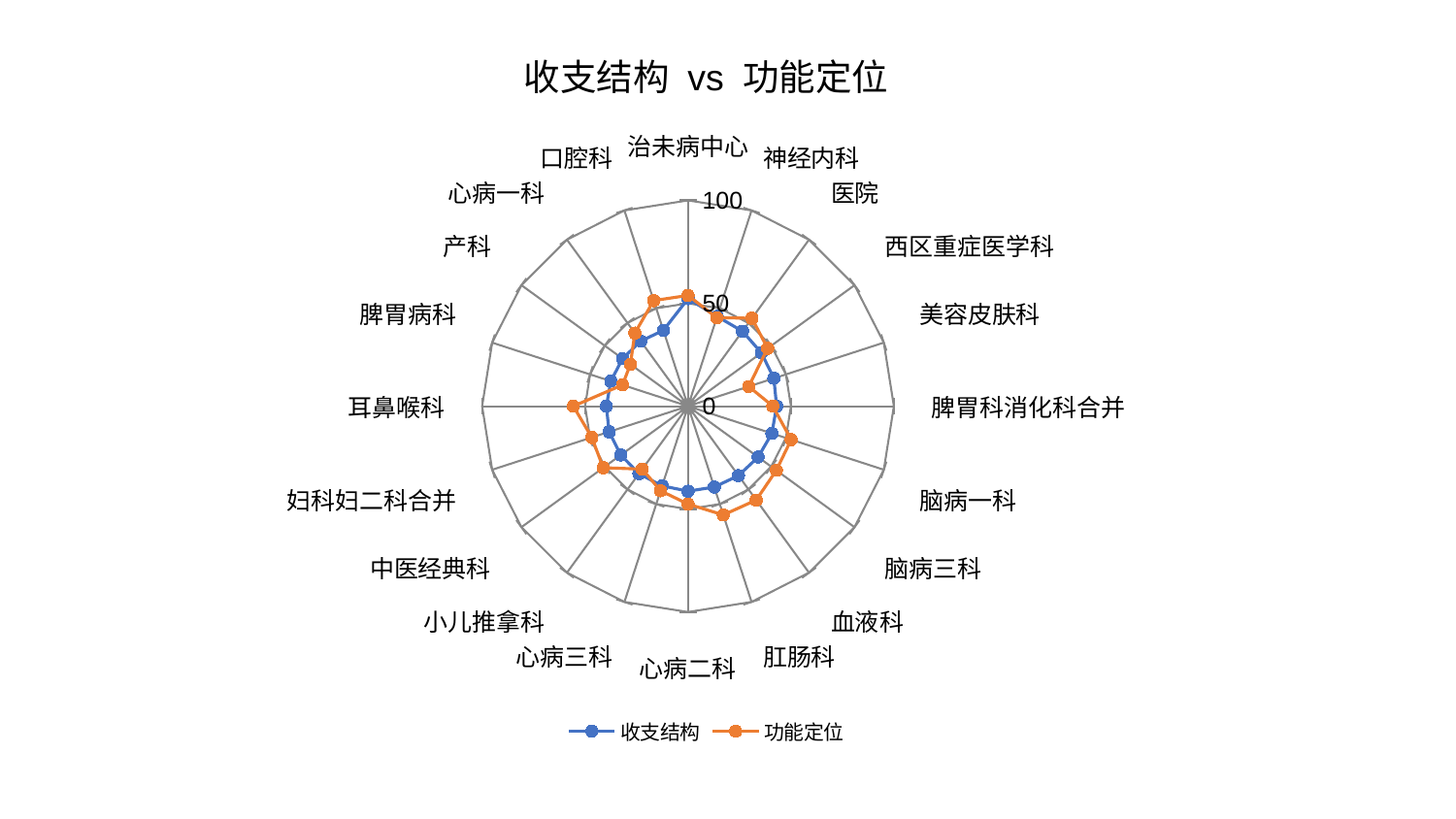

### Chart: 收支结构 vs 功能定位

| Category | 收支结构 | 功能定位 |
|---|---|---|
| 治未病中心 | 52.24362413450856 | 53.83963303194287 |
| 神经内科 | 45.85965595344539 | 45.21966914040827 |
| 医院 | 45.03538240070086 | 52.82329442959482 |
| 西区重症医学科 | 44.088187031679986 | 47.8204791805282 |
| 美容皮肤科 | 43.87468420818759 | 31.006410360473332 |
| 脾胃科消化科合并 | 43.058555697134665 | 41.21431828712512 |
| 脑病一科 | 42.880058382718396 | 52.70072183099394 |
| 脑病三科 | 42.10706874940177 | 53.06063335965176 |
| 血液科 | 41.71360205722501 | 56.39840087586584 |
| 肛肠科 | 41.322934976906495 | 55.55992452797738 |
| 心病二科 | 41.307017941578586 | 47.55048287151184 |
| 心病三科 | 40.71187923248934 | 43.21555906709319 |
| 小儿推拿科 | 40.550139769854326 | 37.794581261135974 |
| 中医经典科 | 40.35012494608849 | 50.90279961233439 |
| 妇科妇二科合并 | 40.283357567473395 | 49.14525059706072 |
| 耳鼻喉科 | 39.66808276242008 | 55.68746870372881 |
| 脾胃病科 | 39.4063471339369 | 33.43311237569134 |
| 产科 | 39.323351704445614 | 34.61338323932568 |
| 心病一科 | 39.06198604842938 | 43.91213444620317 |
| 口腔科 | 38.74865497860706 | 53.94948251441262 |
70